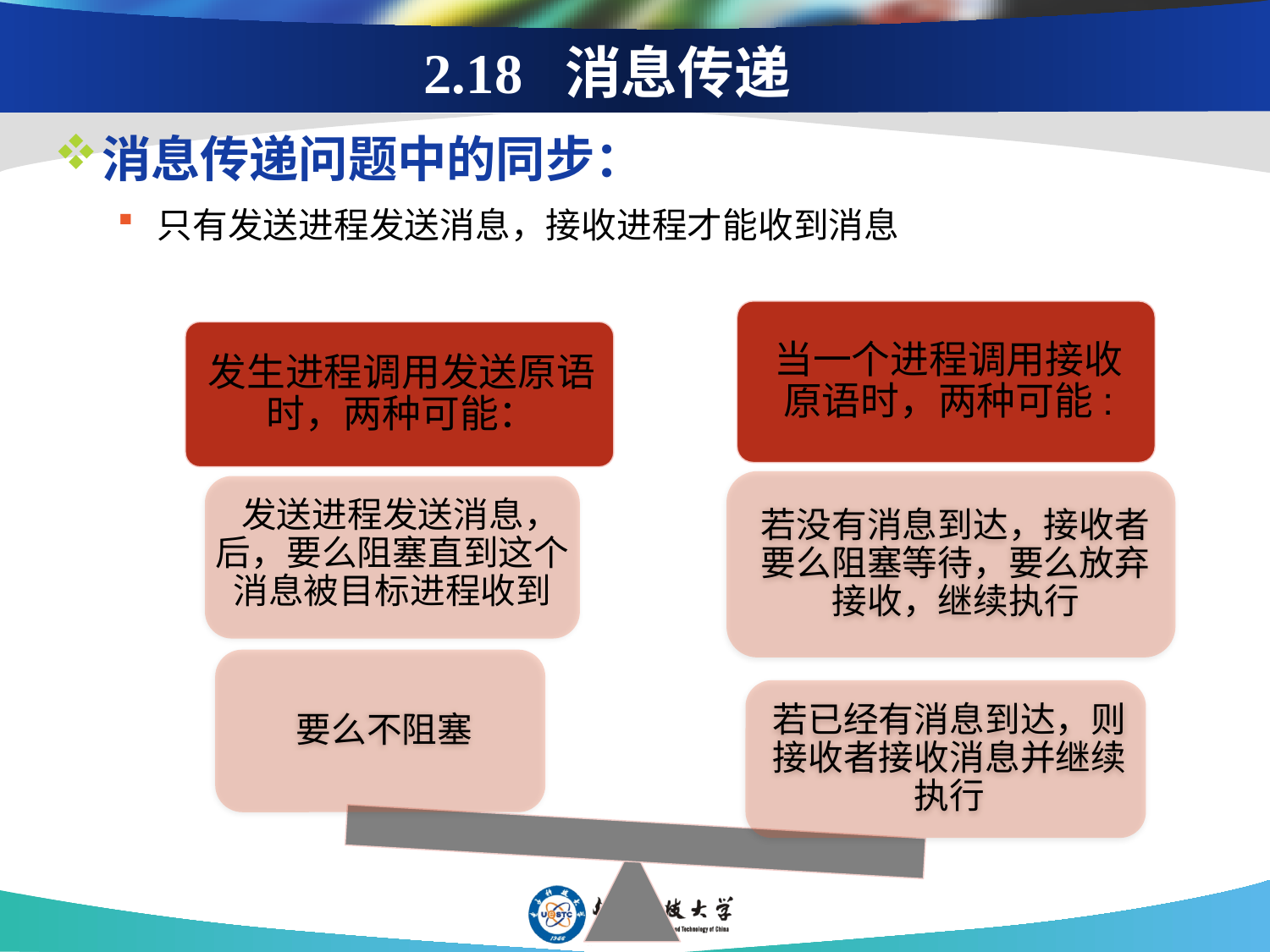

# 2.18  消息传递
消息传递问题中的同步：
只有发送进程发送消息，接收进程才能收到消息

发生进程调用发送原语时，两种可能：
当一个进程调用接收原语时，两种可能:
若已经有消息到达，则接收者接收消息并继续执行
若没有消息到达，接收者要么阻塞等待，要么放弃接收，继续执行
要么不阻塞

 发送进程发送消息，后，要么阻塞直到这个消息被目标进程收到